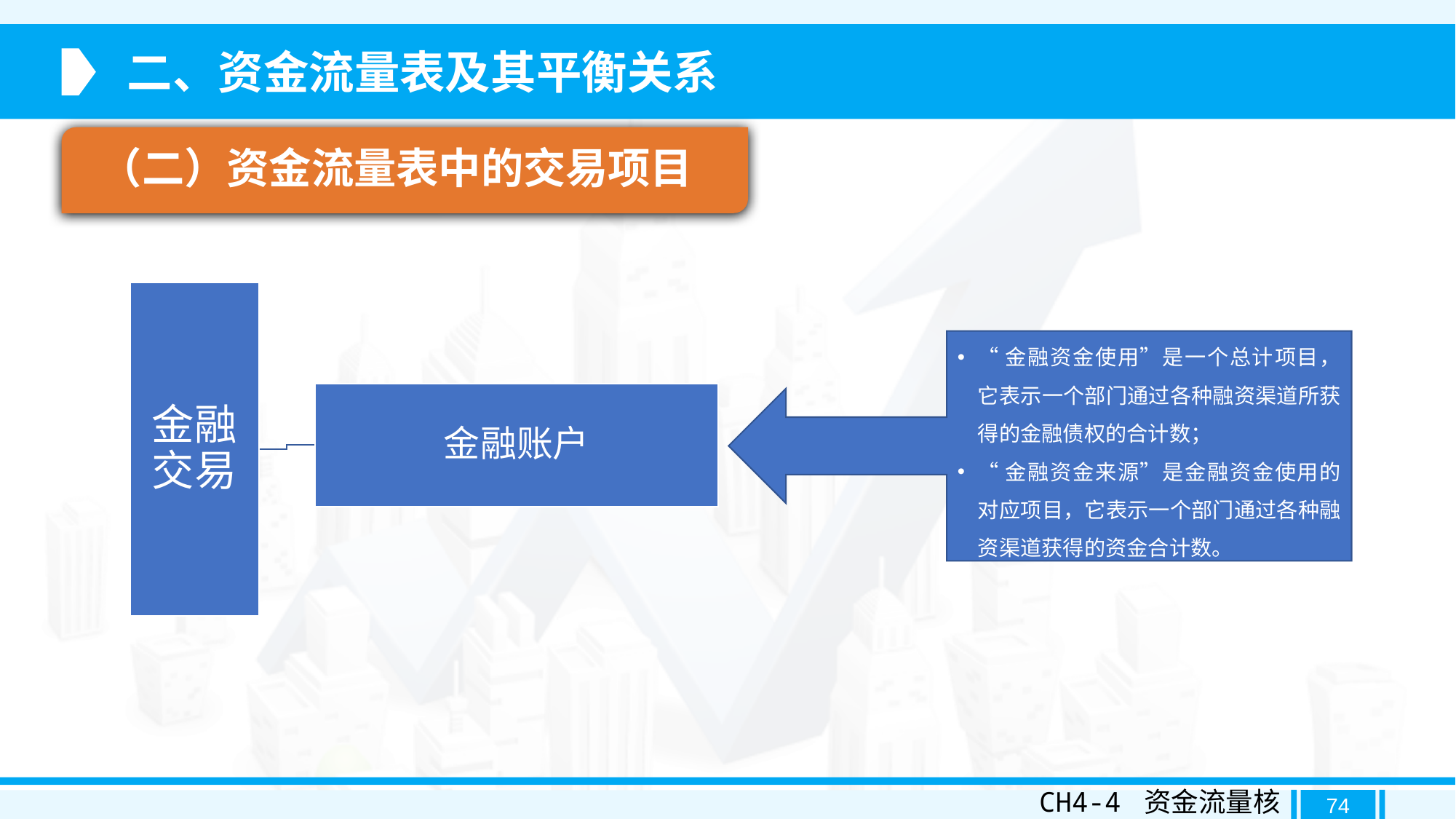

二、资金流量表及其平衡关系

（二）资金流量表中的交易项目

金融交易
金融账户
“金融资金使用”是一个总计项目，它表示一个部门通过各种融资渠道所获得的金融债权的合计数；
“金融资金来源”是金融资金使用的对应项目，它表示一个部门通过各种融资渠道获得的资金合计数。
CH4-4 资金流量核算
74